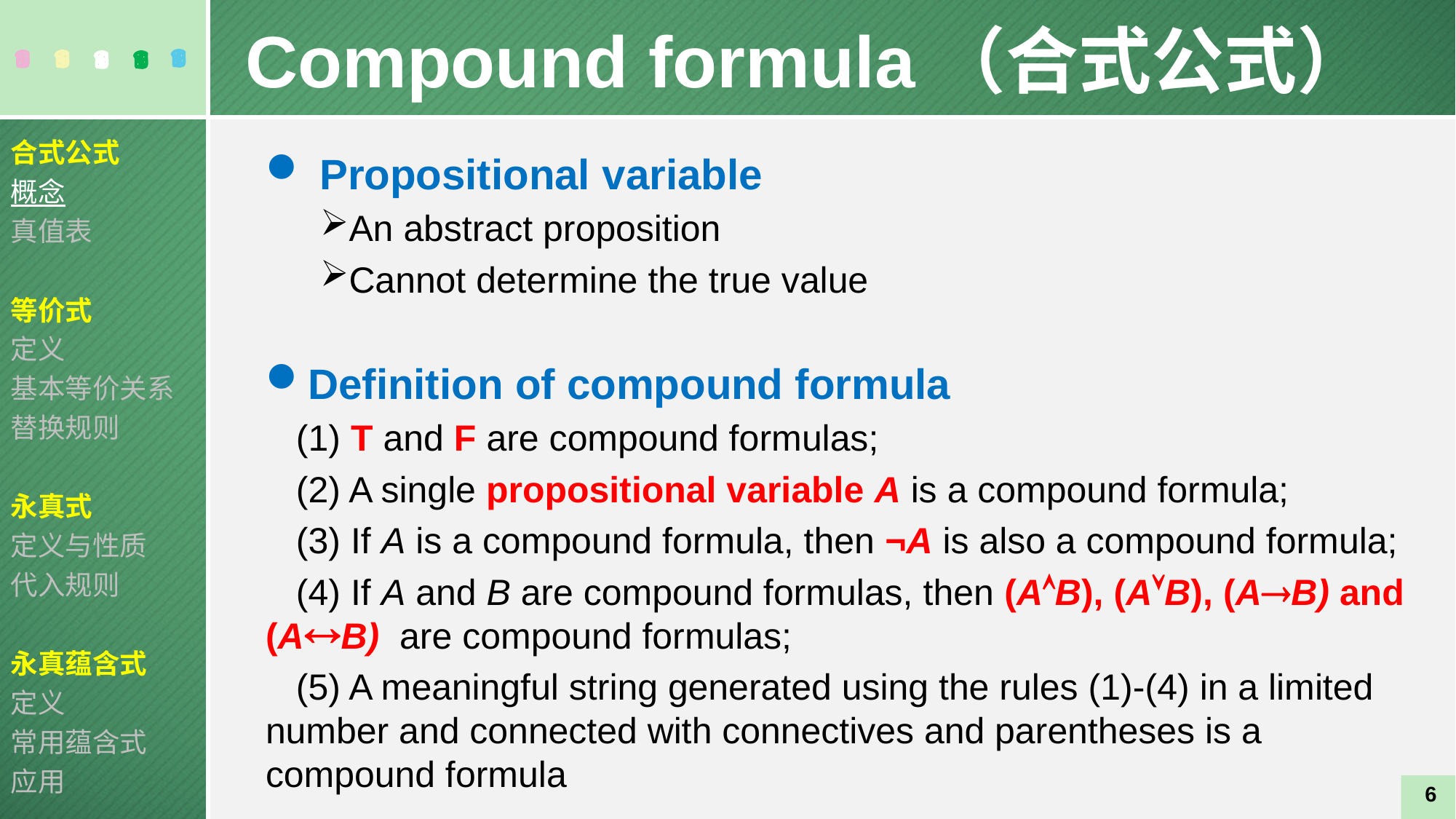

Compound formula（合式公式）

合式公式
概念
真值表

等价式
定义
基本等价关系
替换规则

永真式
定义与性质
代入规则

永真蕴含式
定义
常用蕴含式
应用
 Propositional variable
An abstract proposition
Cannot determine the true value

Definition of compound formula
   (1) T and F are compound formulas;
   (2) A single propositional variable A is a compound formula;
   (3) If A is a compound formula, then ¬A is also a compound formula;
   (4) If A and B are compound formulas, then (A∧B), (A∨B), (A→B) and (A↔B)  are compound formulas;
   (5) A meaningful string generated using the rules (1)-(4) in a limited number and connected with connectives and parentheses is a compound formula
6